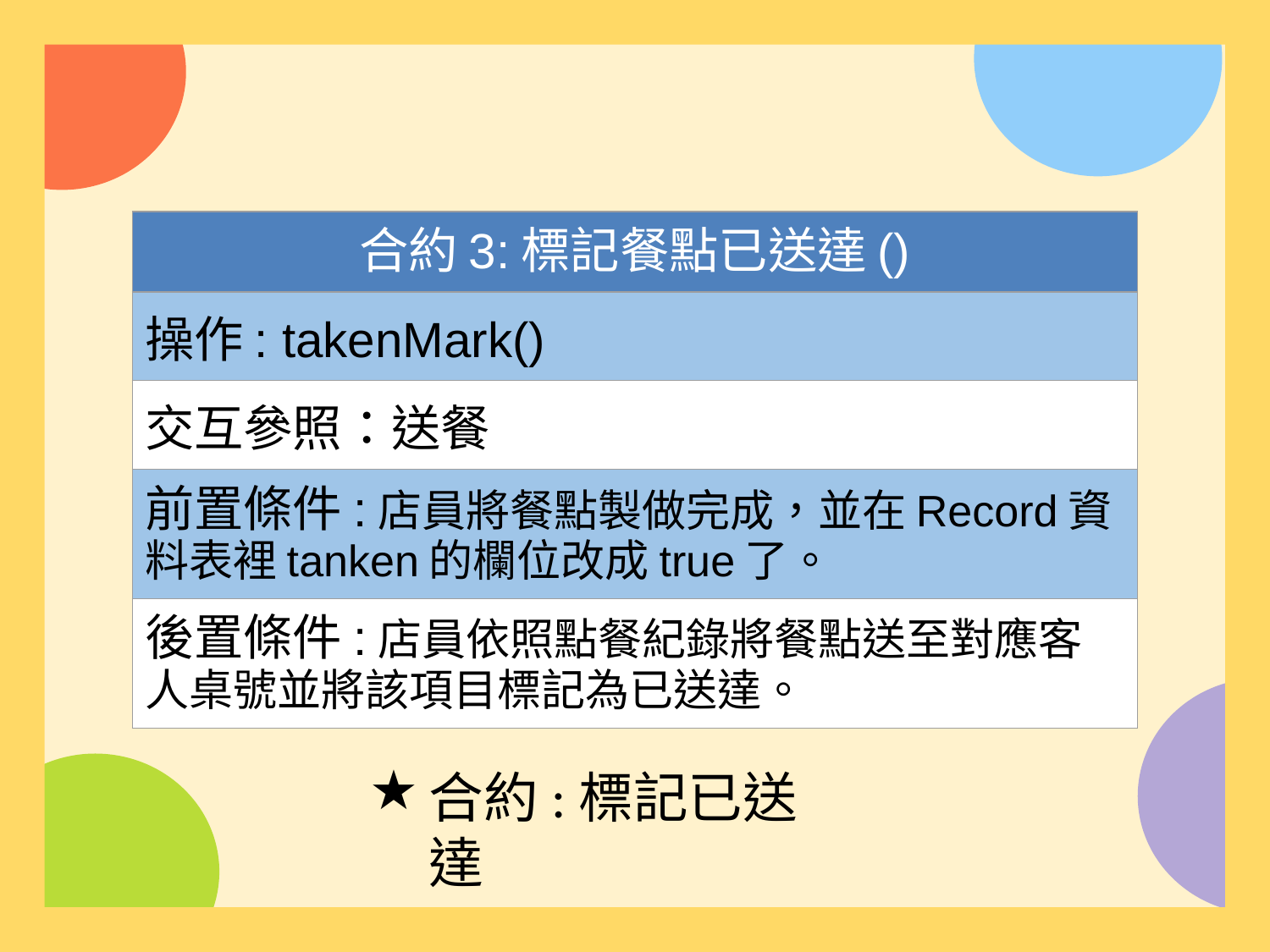

| 合約3:標記餐點已送達() |
| --- |
| 操作: takenMark() |
| 交互參照：送餐 |
| 前置條件:店員將餐點製做完成，並在Record資料表裡tanken的欄位改成true了。 |
| 後置條件:店員依照點餐紀錄將餐點送至對應客人桌號並將該項目標記為已送達。 |

合約:標記已送達